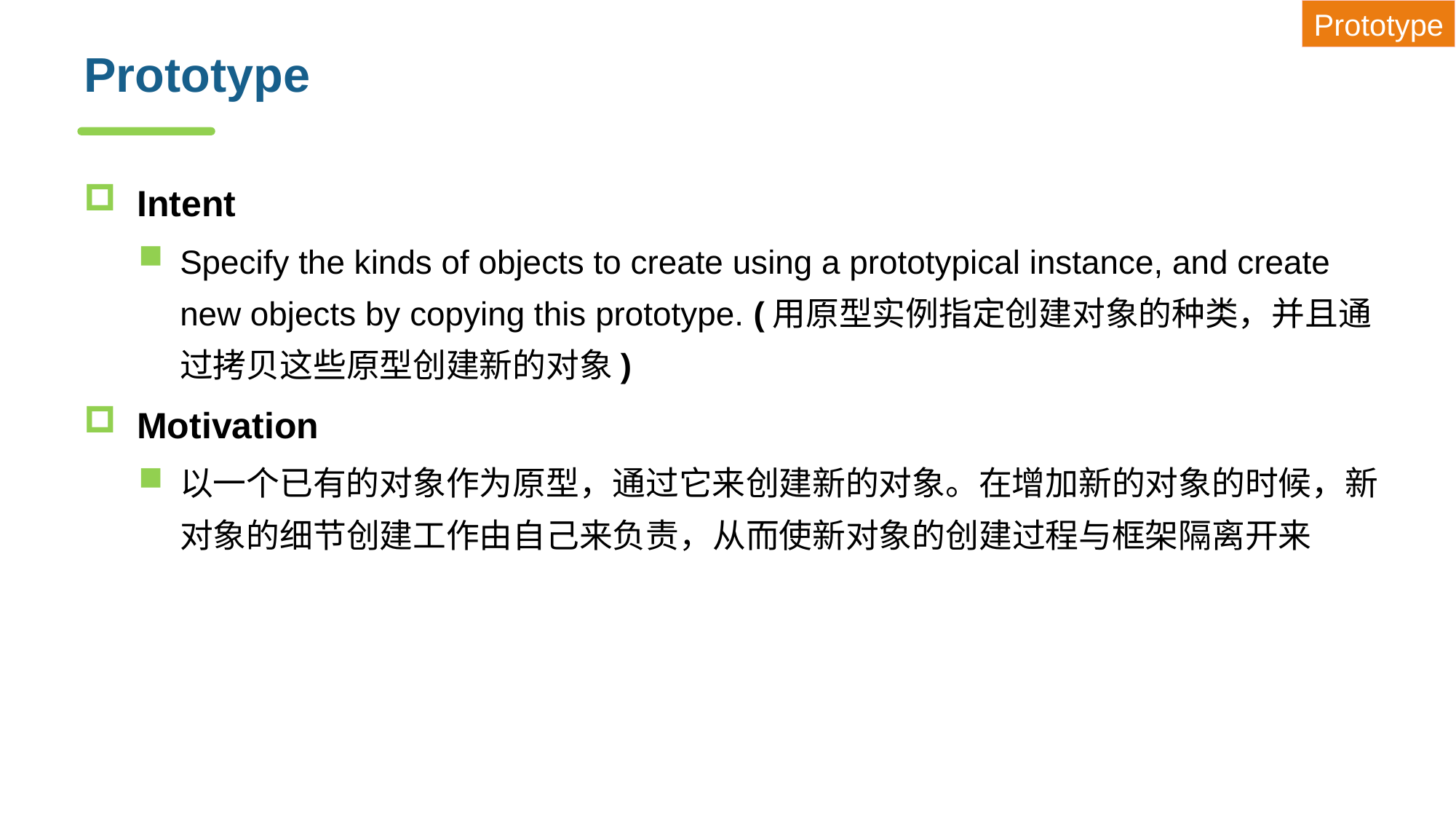

Prototype
# Prototype
Intent
Specify the kinds of objects to create using a prototypical instance, and create new objects by copying this prototype. (用原型实例指定创建对象的种类，并且通过拷贝这些原型创建新的对象)
Motivation
以一个已有的对象作为原型，通过它来创建新的对象。在增加新的对象的时候，新对象的细节创建工作由自己来负责，从而使新对象的创建过程与框架隔离开来
61